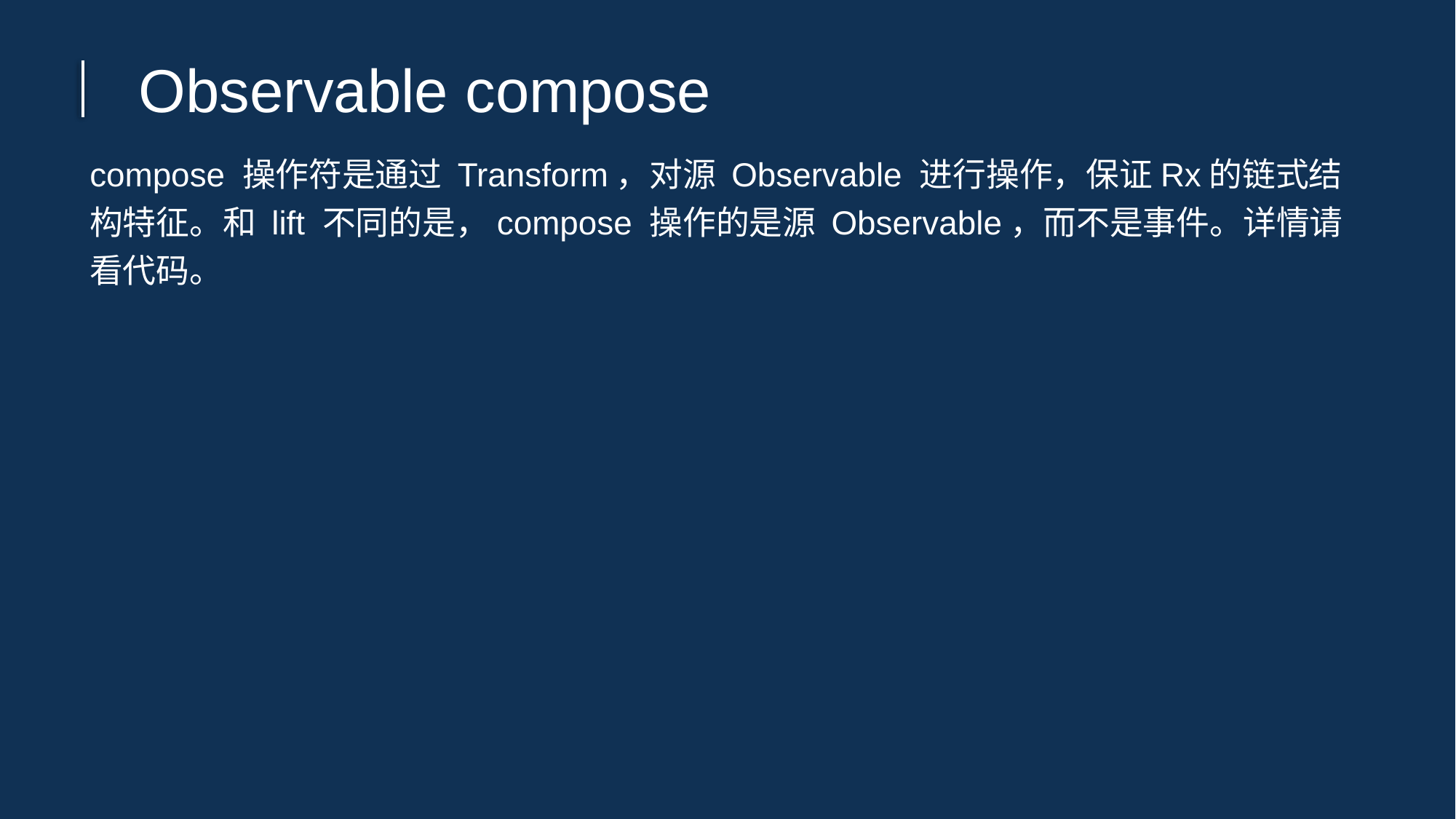

Observable compose
compose 操作符是通过 Transform，对源 Observable 进行操作，保证Rx的链式结构特征。和 lift 不同的是，compose 操作的是源 Observable，而不是事件。详情请看代码。